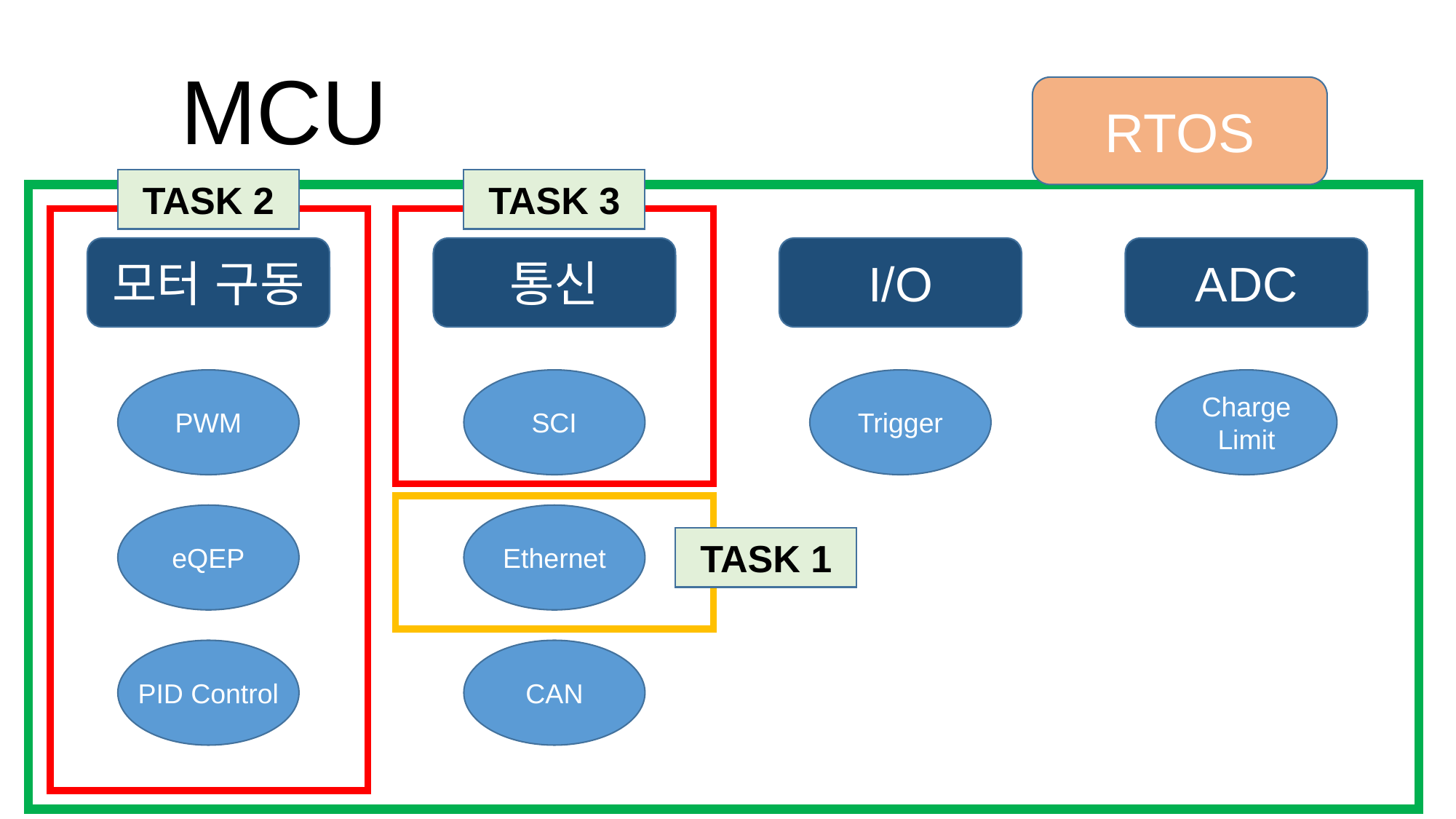

# MCU
RTOS
TASK 2
TASK 3

모터 구동
통신
I/O
ADC
PWM
SCI
Trigger
Charge Limit

eQEP

Ethernet
TASK 1

PID Control

CAN